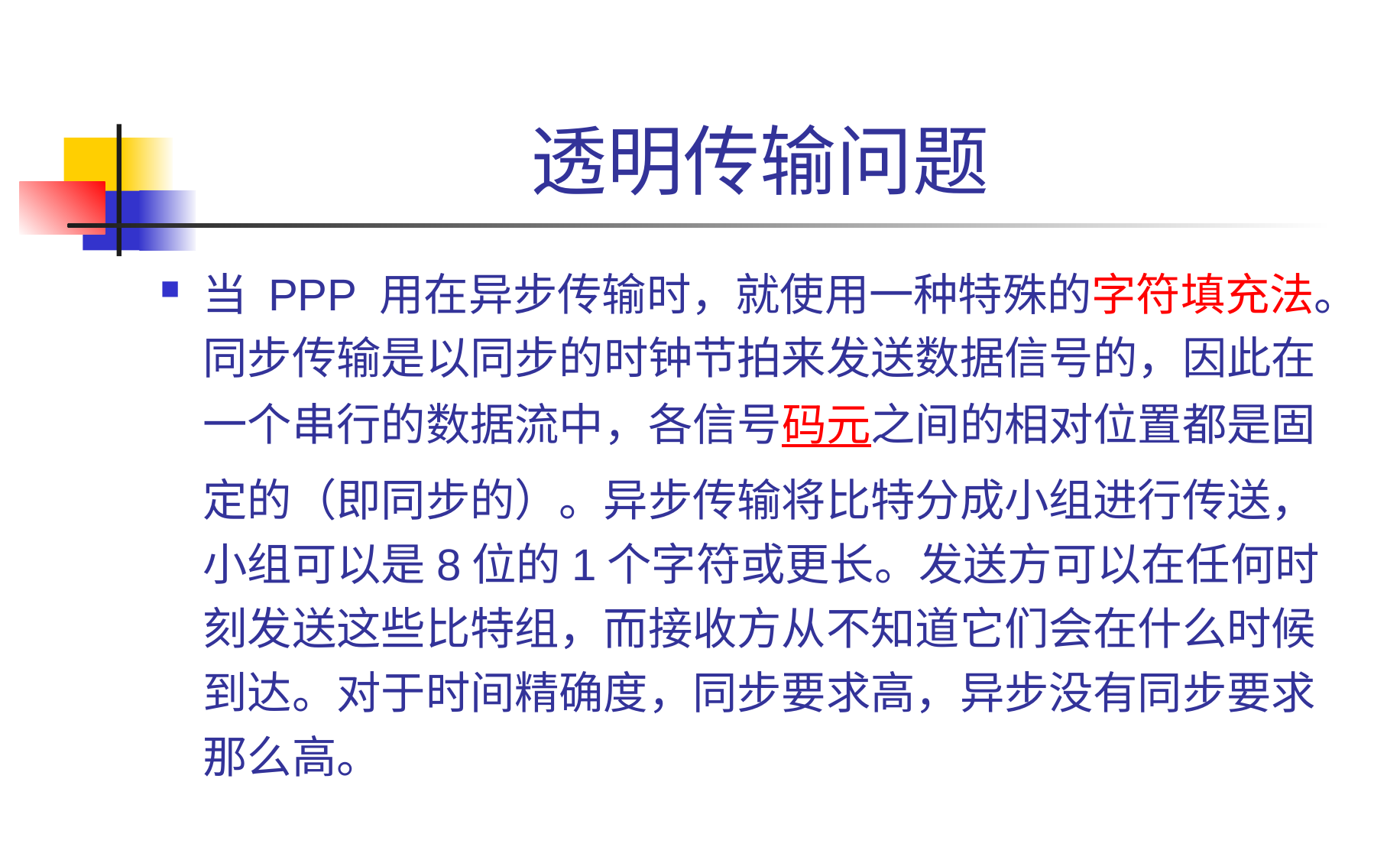

# 透明传输问题
当 PPP 用在异步传输时，就使用一种特殊的字符填充法。同步传输是以同步的时钟节拍来发送数据信号的，因此在一个串行的数据流中，各信号码元之间的相对位置都是固定的（即同步的）。异步传输将比特分成小组进行传送，小组可以是8位的1个字符或更长。发送方可以在任何时刻发送这些比特组，而接收方从不知道它们会在什么时候到达。对于时间精确度，同步要求高，异步没有同步要求那么高。